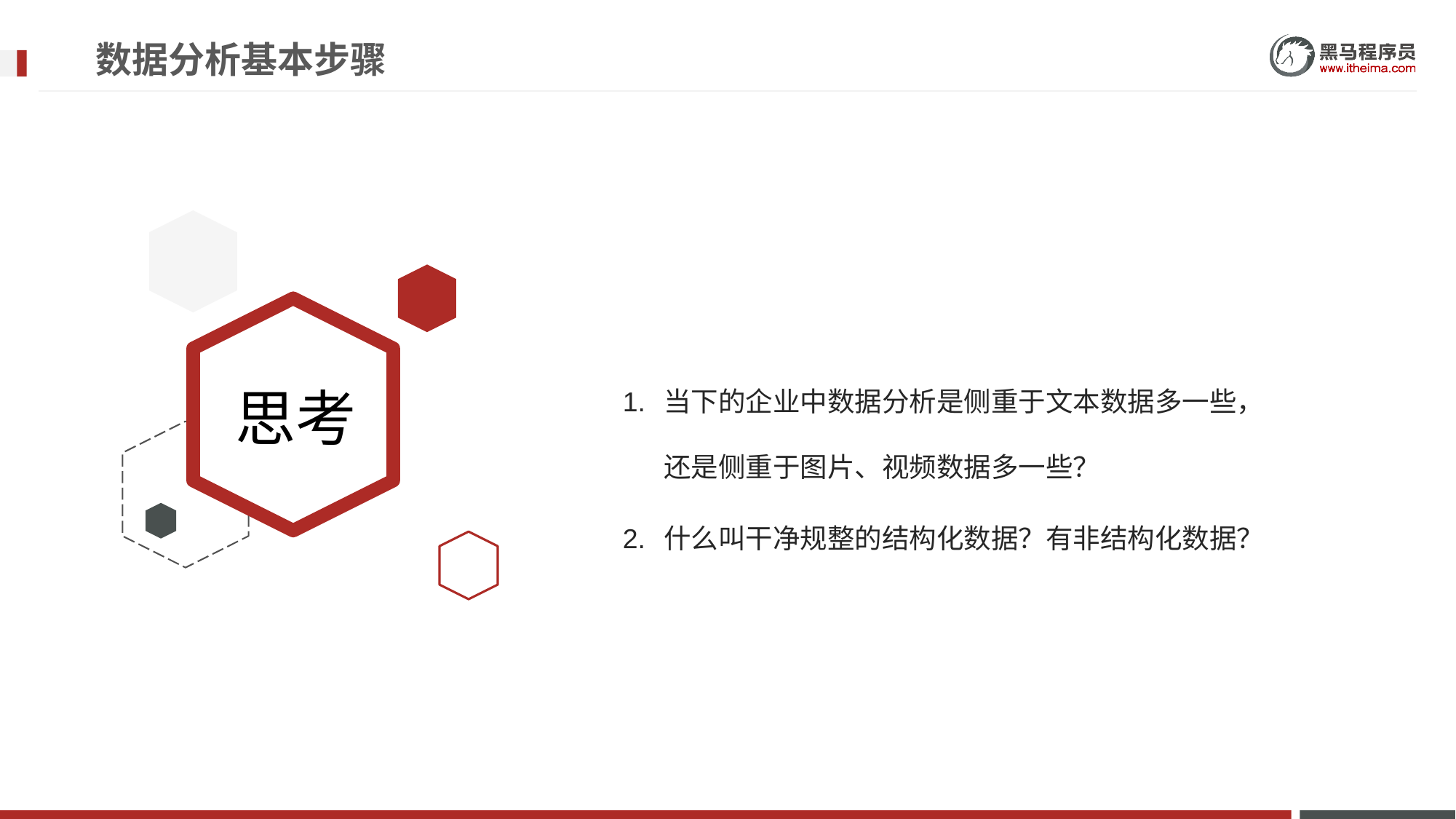

# 数据分析基本步骤
当下的企业中数据分析是侧重于文本数据多一些，还是侧重于图片、视频数据多一些？
什么叫干净规整的结构化数据？有非结构化数据？